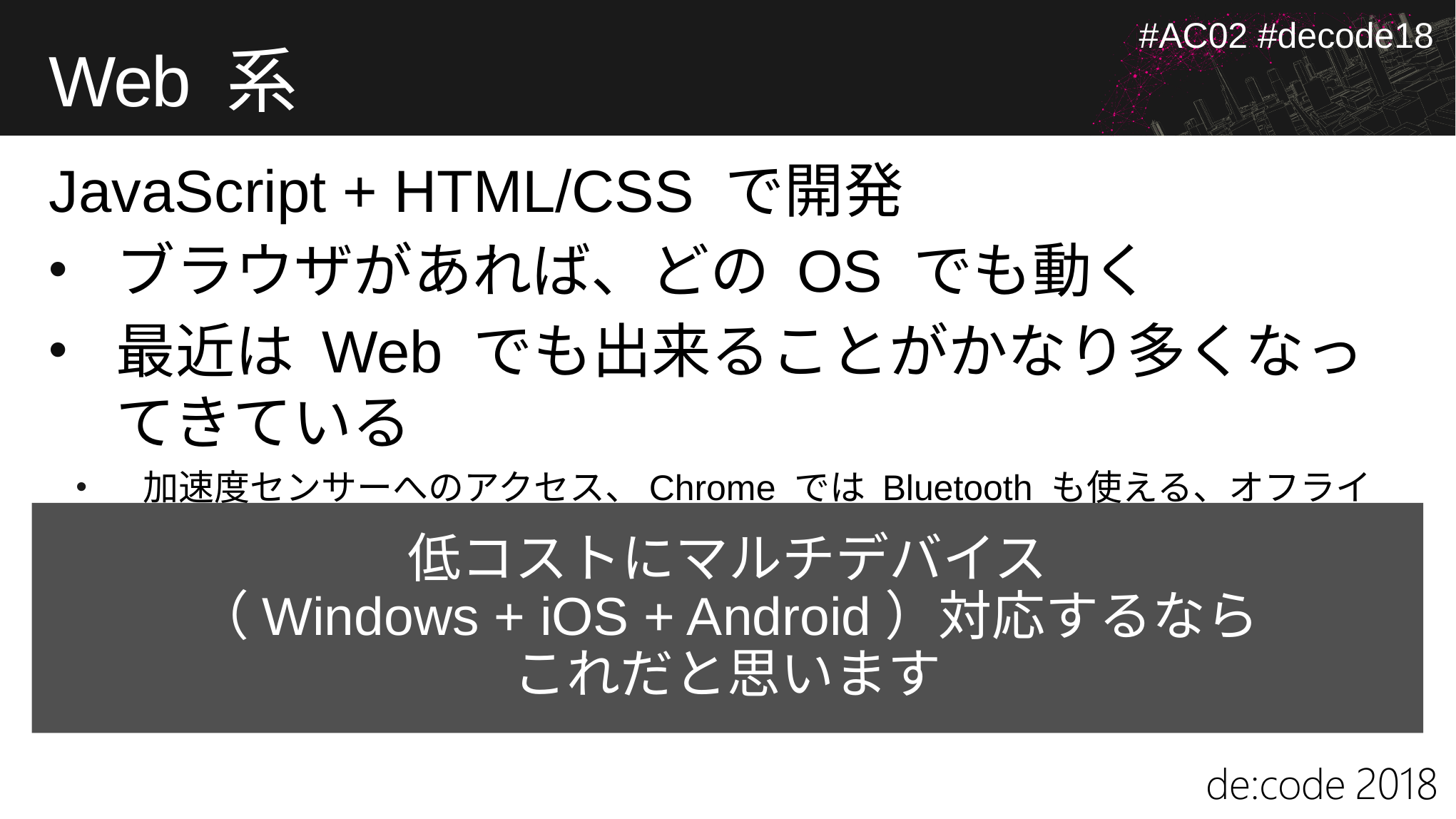

# Web 系
JavaScript + HTML/CSS で開発
ブラウザがあれば、どの OS でも動く
最近は Web でも出来ることがかなり多くなってきている
加速度センサーへのアクセス、Chrome では Bluetooth も使える、オフライン対応、リッチな UI、etc...
低コストにマルチデバイス
（Windows + iOS + Android）対応するなら
これだと思います